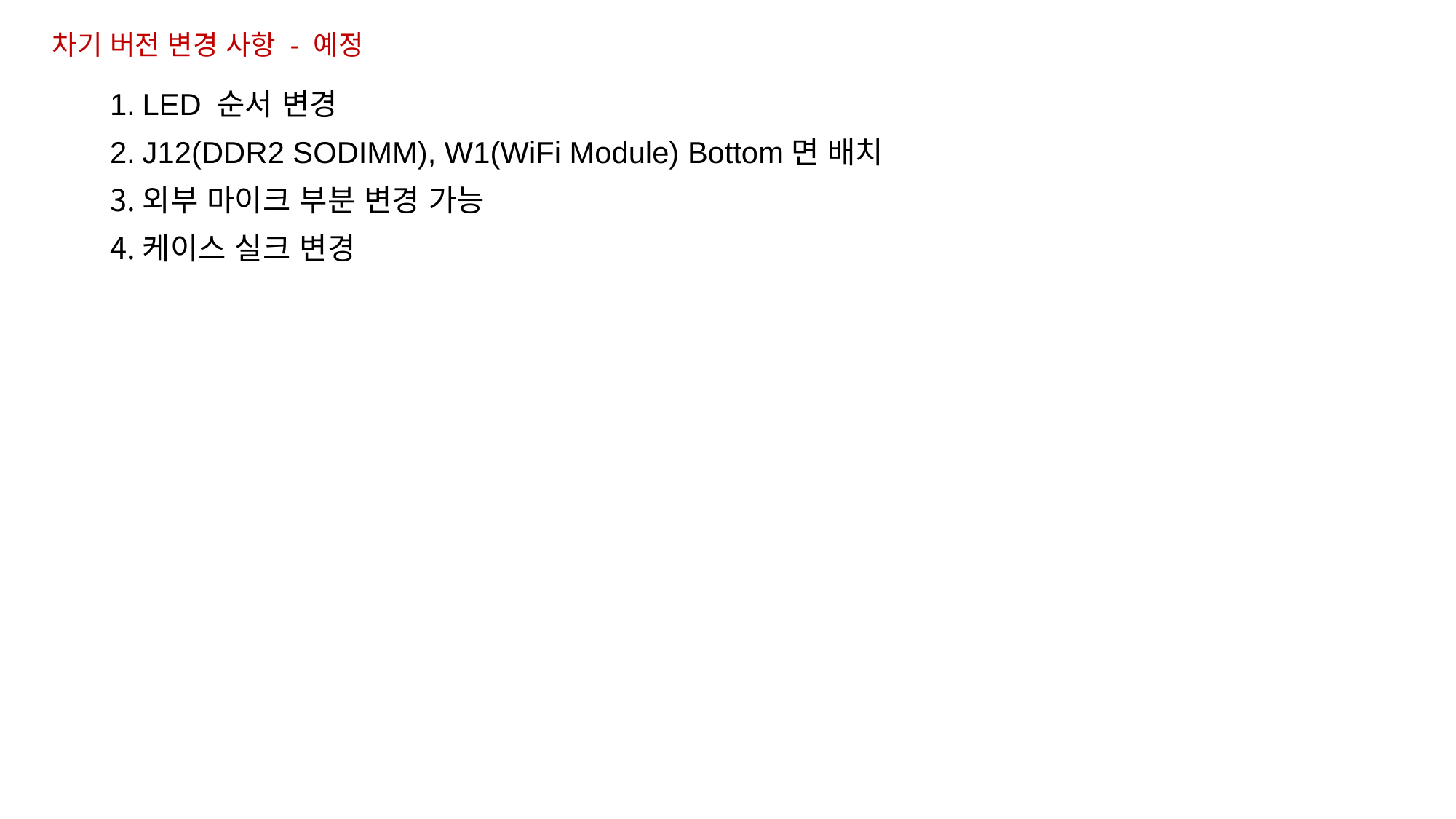

차기 버전 변경 사항 - 예정
LED 순서 변경
J12(DDR2 SODIMM), W1(WiFi Module) Bottom면 배치
외부 마이크 부분 변경 가능
케이스 실크 변경